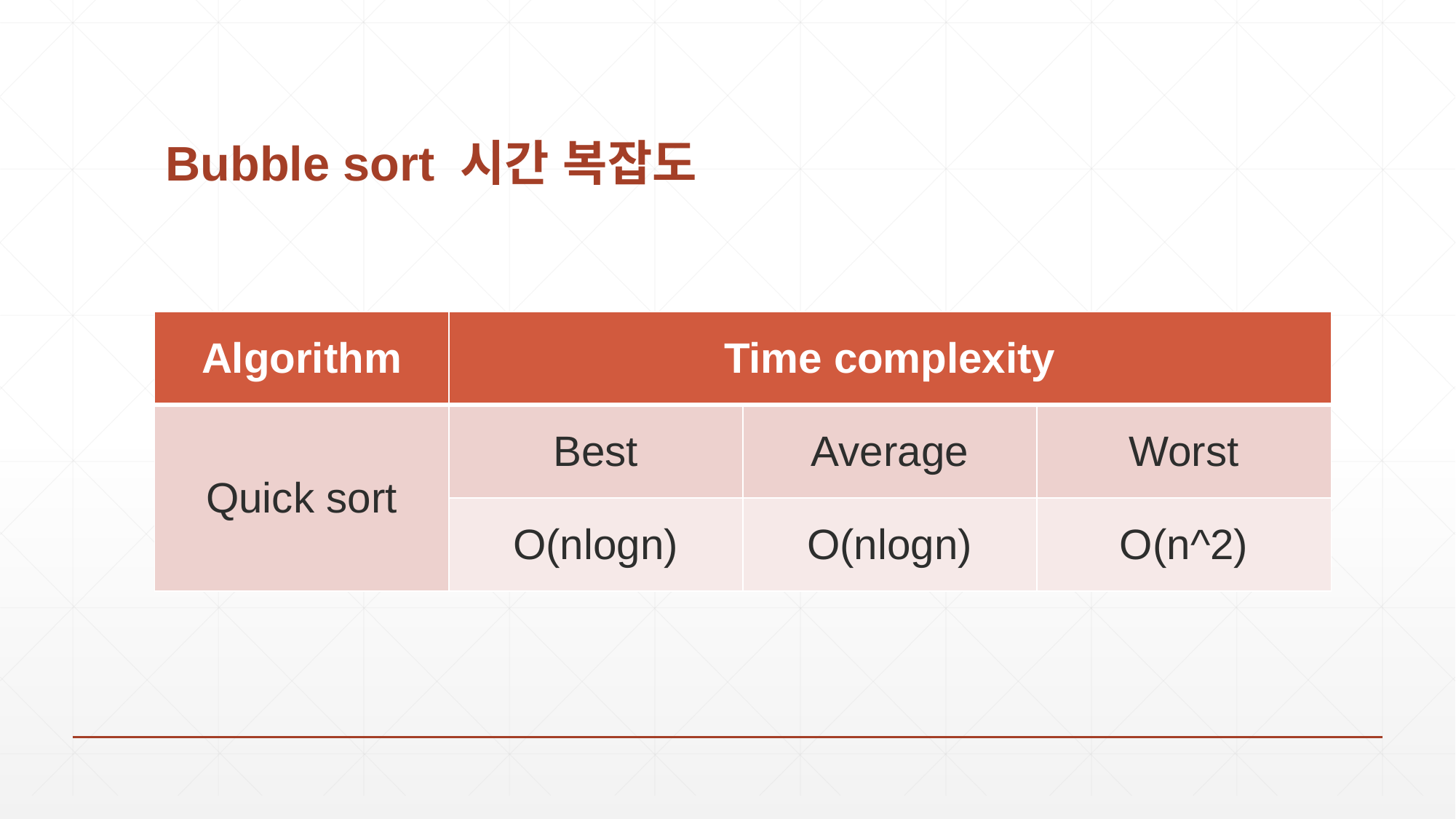

# Bubble sort 시간 복잡도
| Algorithm | Time complexity |  |  |
| --- | --- | --- | --- |
| Quick sort | Best | Average | Worst |
| Tim sort | O(nlogn) | O(nlogn) | O(n^2) |